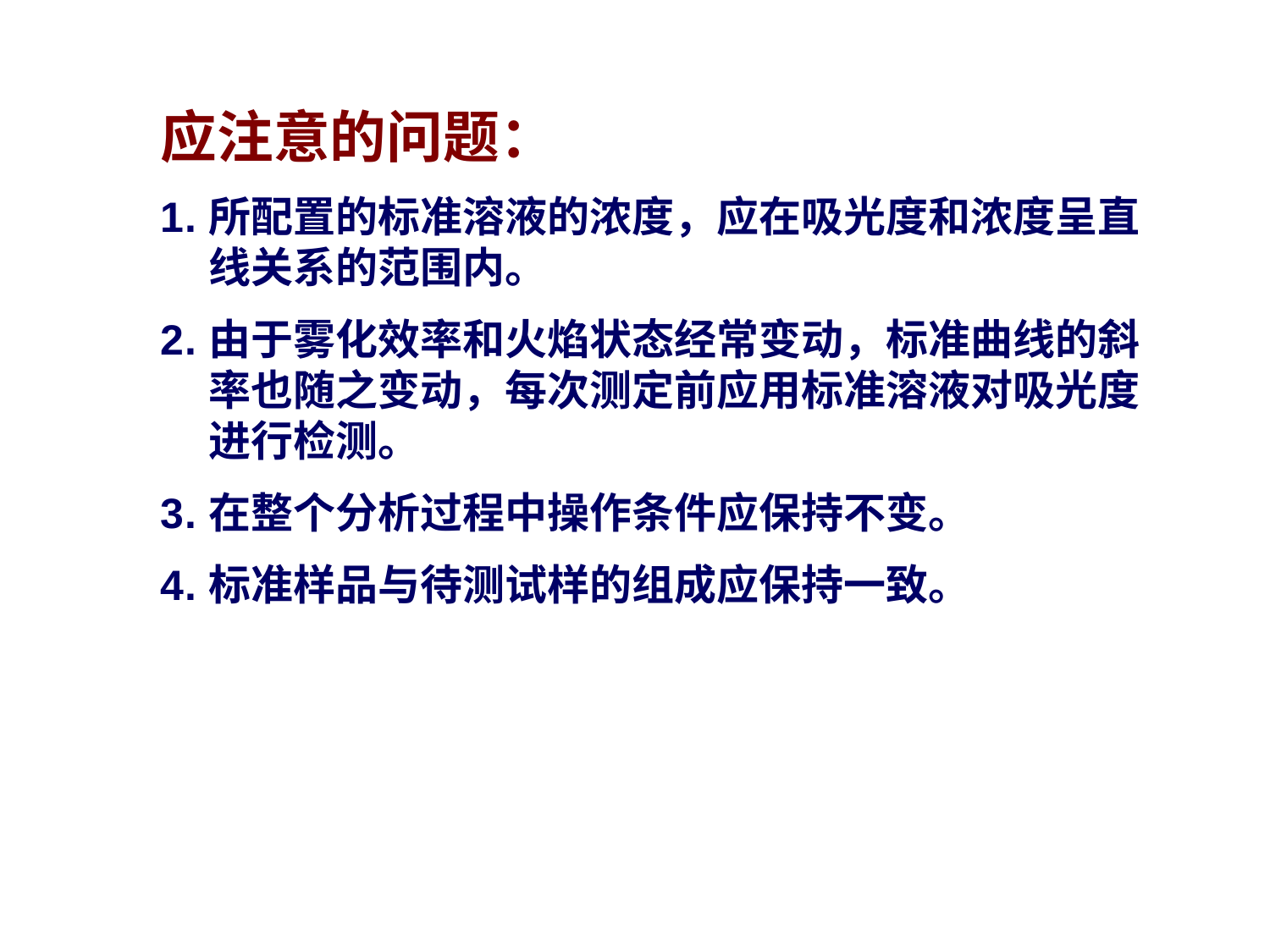

应注意的问题：
所配置的标准溶液的浓度，应在吸光度和浓度呈直线关系的范围内。
由于雾化效率和火焰状态经常变动，标准曲线的斜率也随之变动，每次测定前应用标准溶液对吸光度进行检测。
在整个分析过程中操作条件应保持不变。
标准样品与待测试样的组成应保持一致。